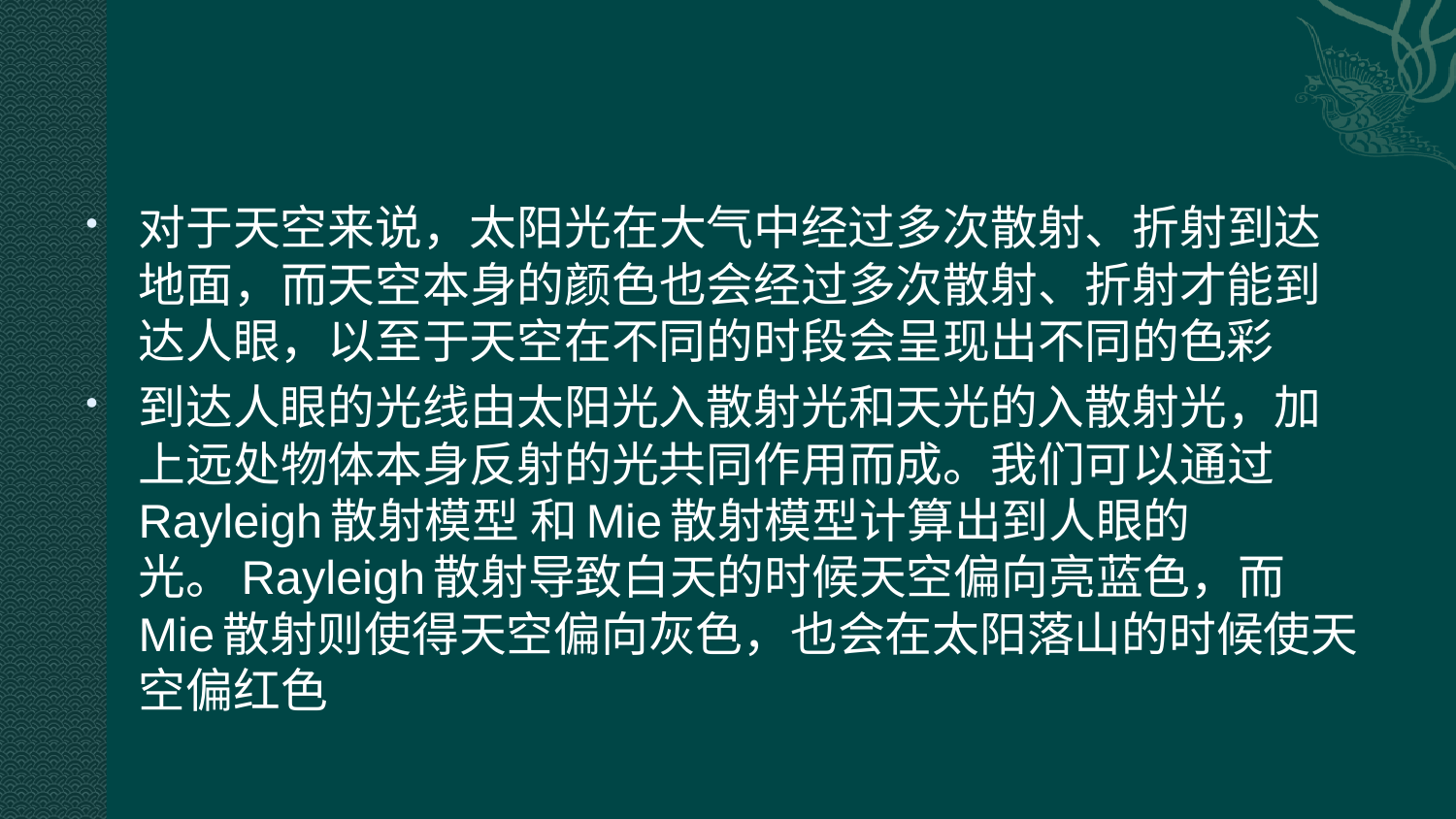

#
对于天空来说，太阳光在大气中经过多次散射、折射到达地面，而天空本身的颜色也会经过多次散射、折射才能到达人眼，以至于天空在不同的时段会呈现出不同的色彩
到达人眼的光线由太阳光入散射光和天光的入散射光，加上远处物体本身反射的光共同作用而成。我们可以通过Rayleigh散射模型 和Mie散射模型计算出到人眼的光。Rayleigh散射导致白天的时候天空偏向亮蓝色，而Mie散射则使得天空偏向灰色，也会在太阳落山的时候使天空偏红色